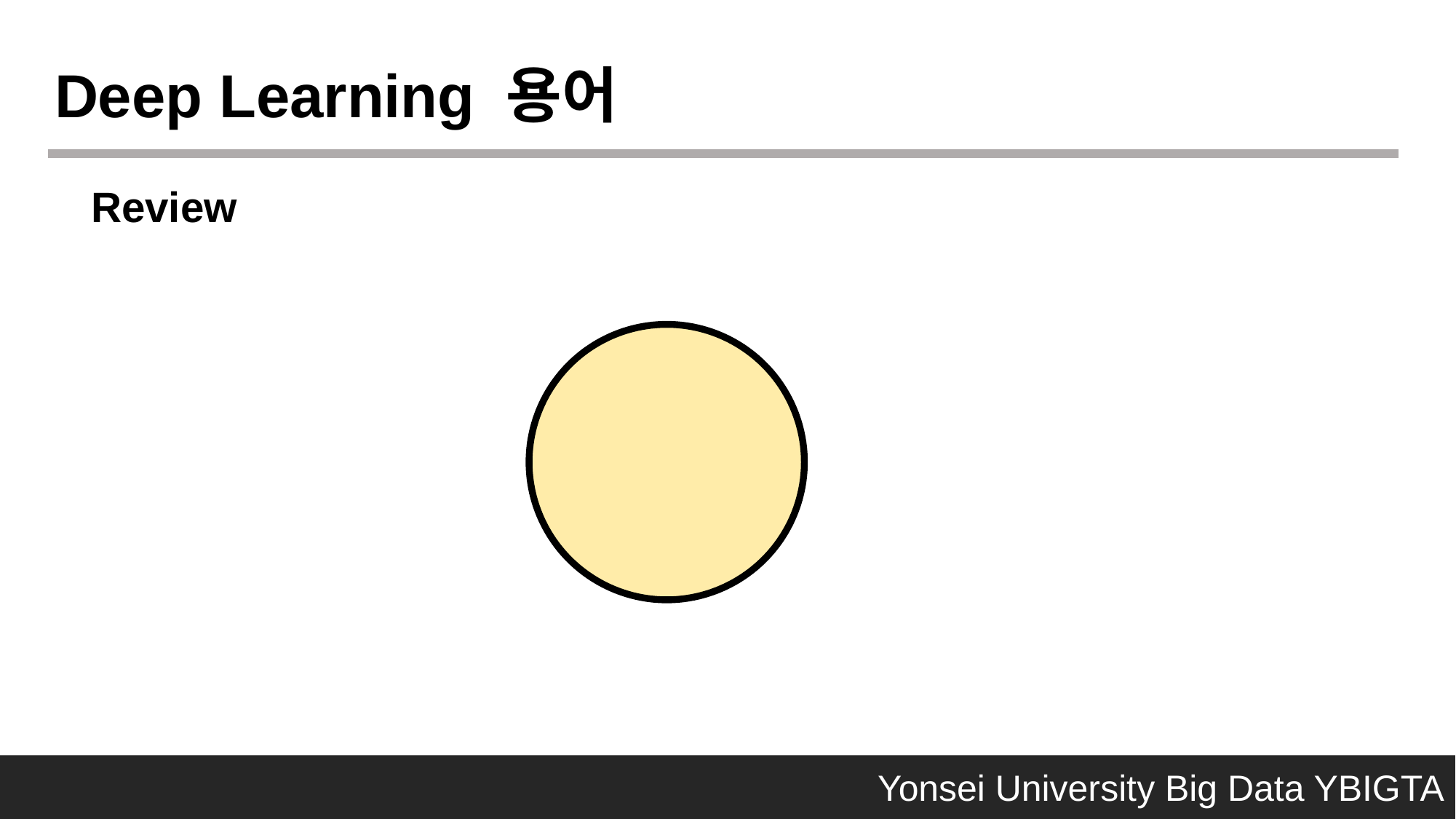

Deep Learning 용어
Review

 Yonsei University Big Data YBIGTA